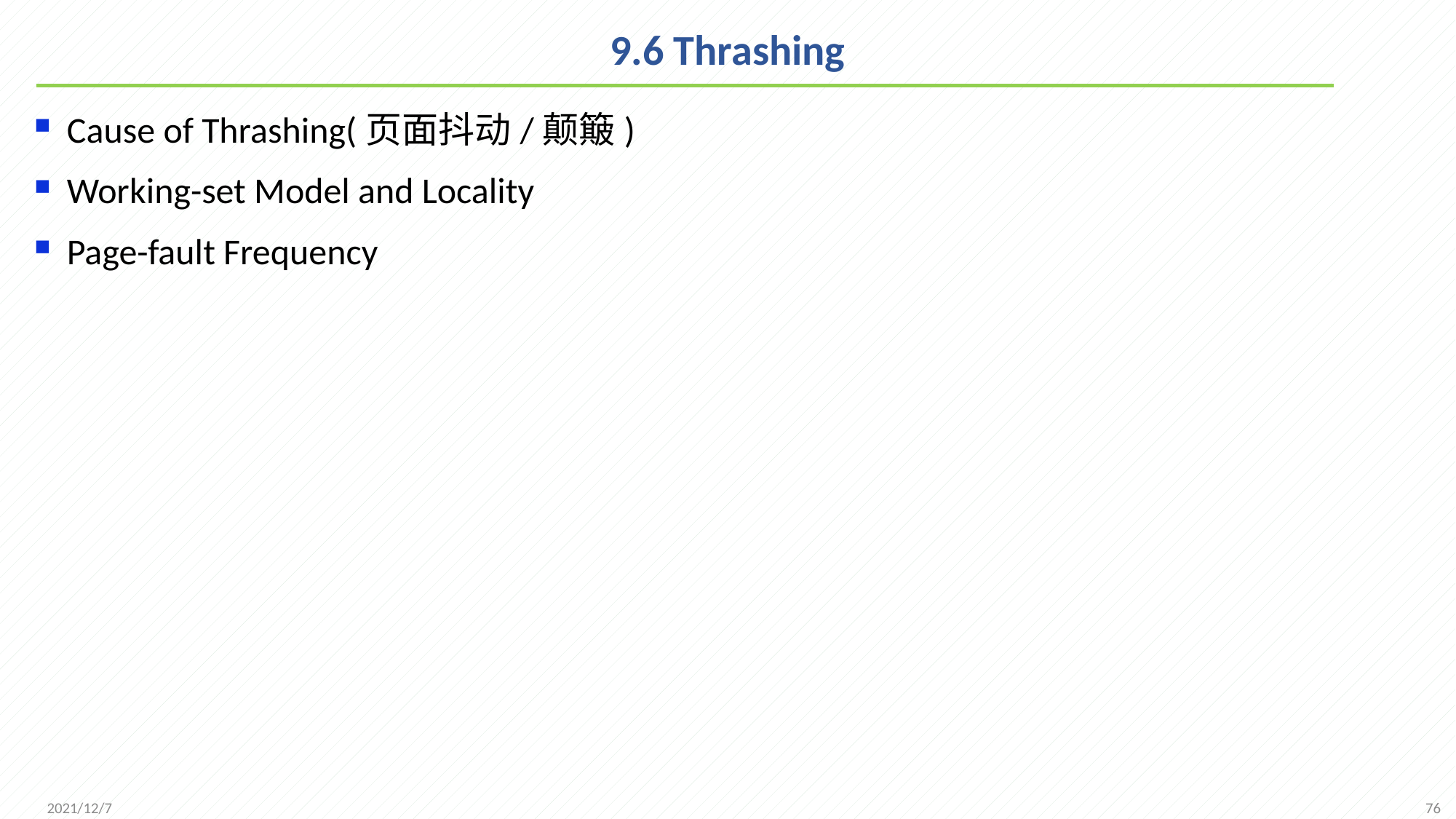

# 9.6 Thrashing
Cause of Thrashing(页面抖动/颠簸)
Working-set Model and Locality
Page-fault Frequency
76
2021/12/7